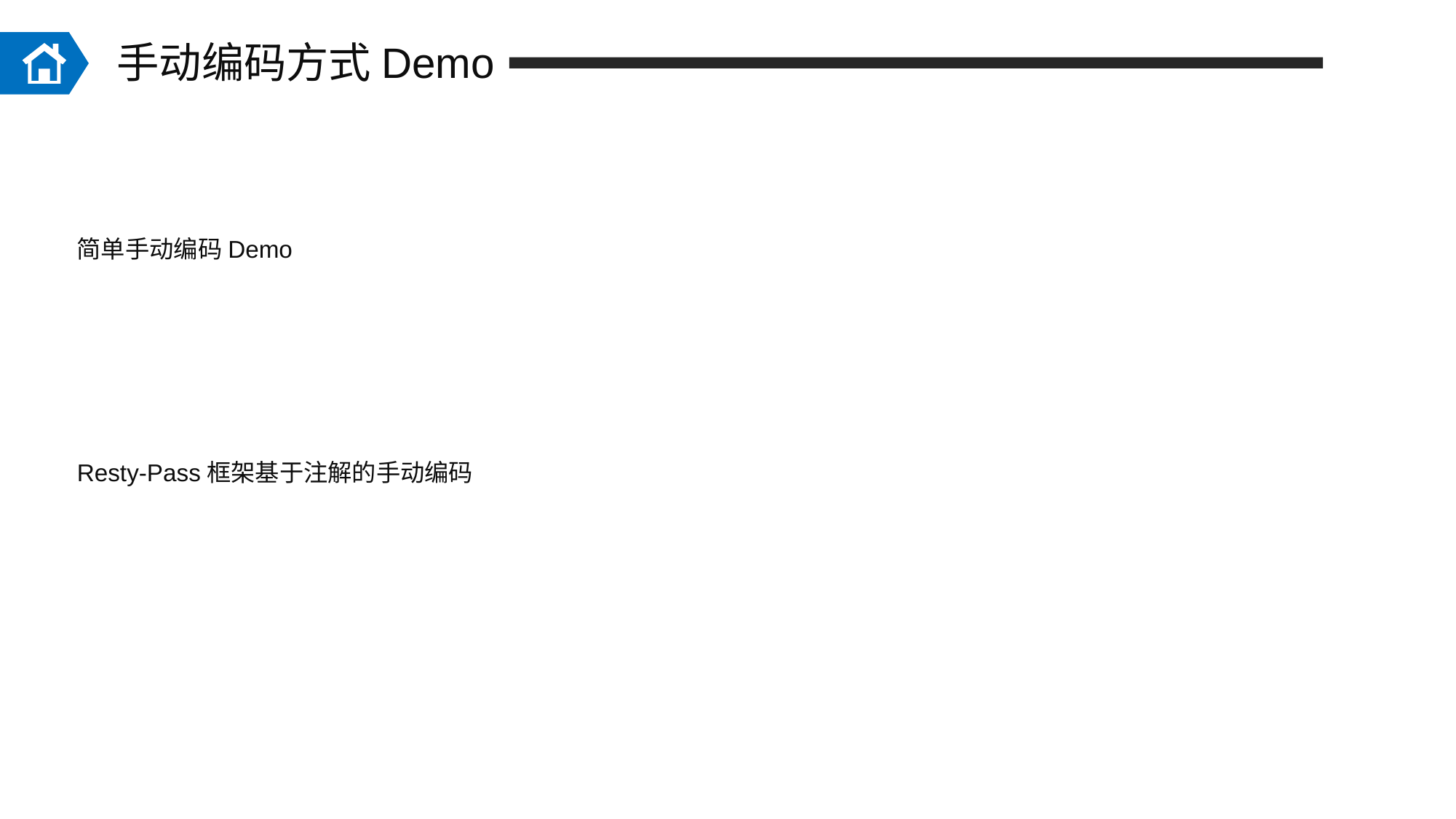

手动编码方式Demo

简单手动编码Demo
Resty-Pass框架基于注解的手动编码
JAVA最开始是解释型语言